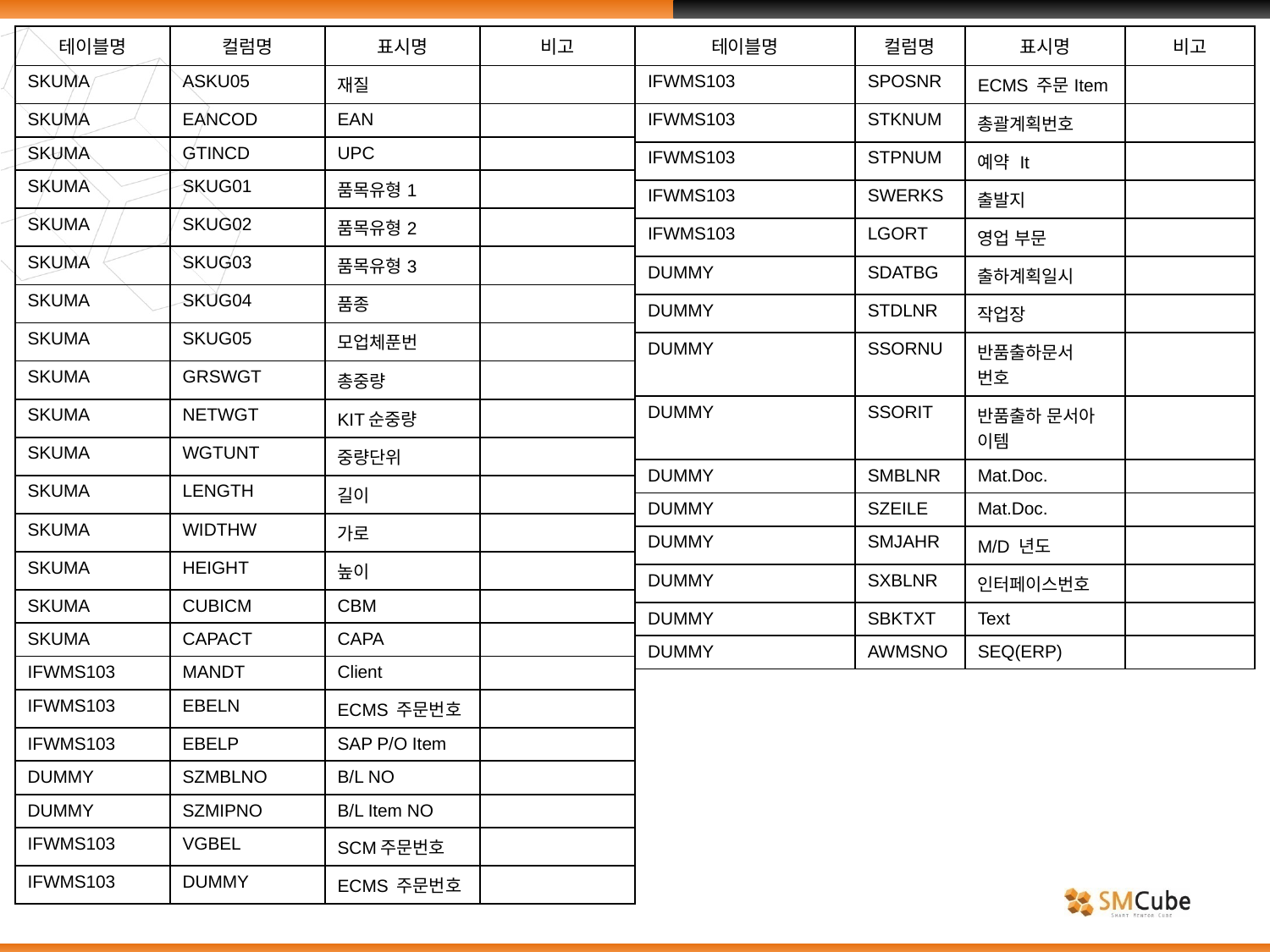

| 테이블명 | 컬럼명 | 표시명 | 비고 |
| --- | --- | --- | --- |
| SKUMA | ASKU05 | 재질 |  |
| SKUMA | EANCOD | EAN |  |
| SKUMA | GTINCD | UPC |  |
| SKUMA | SKUG01 | 품목유형1 |  |
| SKUMA | SKUG02 | 품목유형2 |  |
| SKUMA | SKUG03 | 품목유형3 |  |
| SKUMA | SKUG04 | 품종 |  |
| SKUMA | SKUG05 | 모업체푼번 |  |
| SKUMA | GRSWGT | 총중량 |  |
| SKUMA | NETWGT | KIT순중량 |  |
| SKUMA | WGTUNT | 중량단위 |  |
| SKUMA | LENGTH | 길이 |  |
| SKUMA | WIDTHW | 가로 |  |
| SKUMA | HEIGHT | 높이 |  |
| SKUMA | CUBICM | CBM |  |
| SKUMA | CAPACT | CAPA |  |
| IFWMS103 | MANDT | Client |  |
| IFWMS103 | EBELN | ECMS 주문번호 |  |
| IFWMS103 | EBELP | SAP P/O Item |  |
| DUMMY | SZMBLNO | B/L NO |  |
| DUMMY | SZMIPNO | B/L Item NO |  |
| IFWMS103 | VGBEL | SCM주문번호 |  |
| IFWMS103 | DUMMY | ECMS 주문번호 |  |
| 테이블명 | 컬럼명 | 표시명 | 비고 |
| --- | --- | --- | --- |
| IFWMS103 | SPOSNR | ECMS 주문Item |  |
| IFWMS103 | STKNUM | 총괄계획번호 |  |
| IFWMS103 | STPNUM | 예약 It |  |
| IFWMS103 | SWERKS | 출발지 |  |
| IFWMS103 | LGORT | 영업 부문 |  |
| DUMMY | SDATBG | 출하계획일시 |  |
| DUMMY | STDLNR | 작업장 |  |
| DUMMY | SSORNU | 반품출하문서 번호 |  |
| DUMMY | SSORIT | 반품출하 문서아 이템 |  |
| DUMMY | SMBLNR | Mat.Doc. |  |
| DUMMY | SZEILE | Mat.Doc. |  |
| DUMMY | SMJAHR | M/D 년도 |  |
| DUMMY | SXBLNR | 인터페이스번호 |  |
| DUMMY | SBKTXT | Text |  |
| DUMMY | AWMSNO | SEQ(ERP) |  |